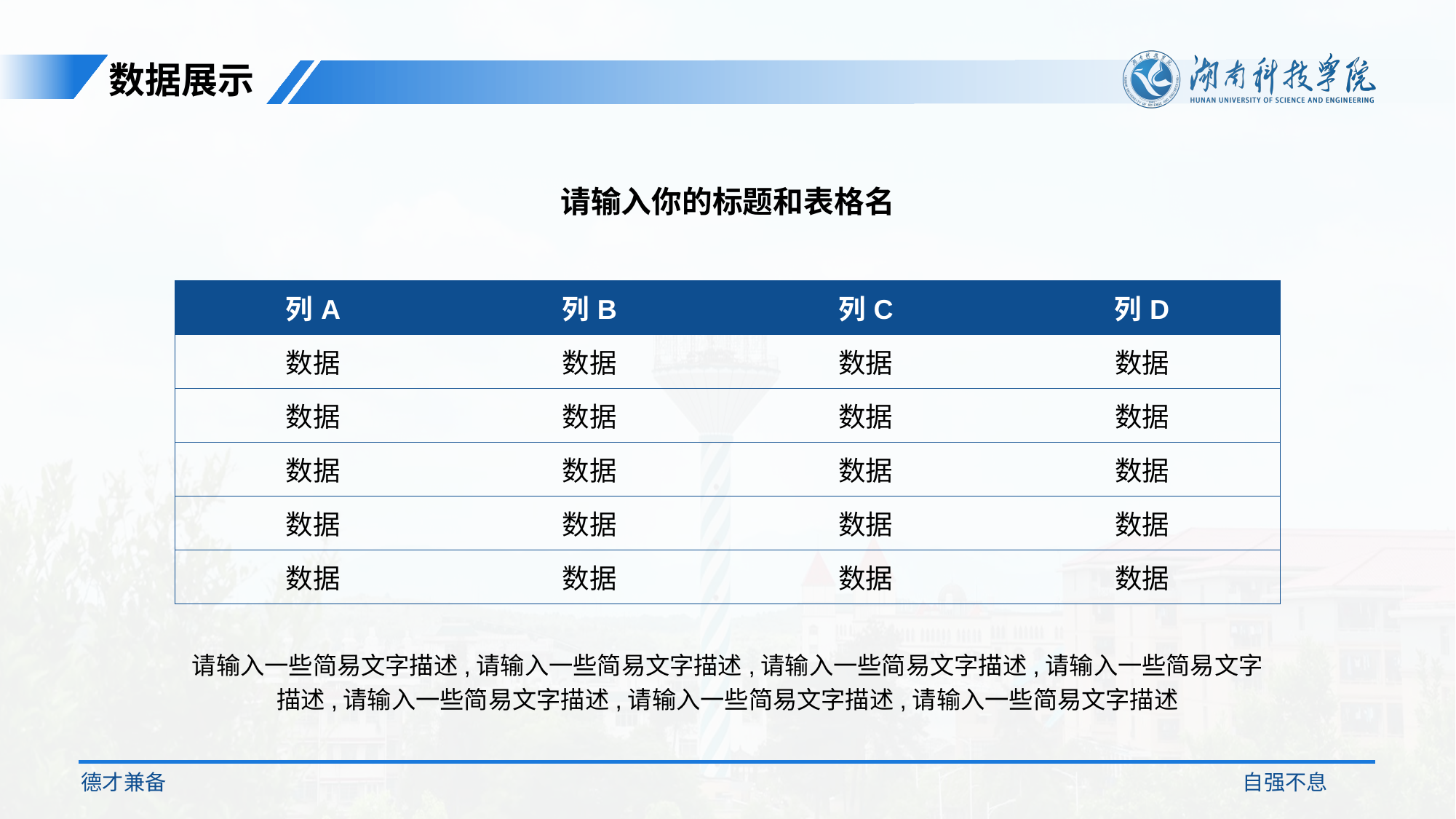

数据展示

请输入你的标题和表格名
| 列A | 列B | 列C | 列D |
| --- | --- | --- | --- |
| 数据 | 数据 | 数据 | 数据 |
| 数据 | 数据 | 数据 | 数据 |
| 数据 | 数据 | 数据 | 数据 |
| 数据 | 数据 | 数据 | 数据 |
| 数据 | 数据 | 数据 | 数据 |
请输入一些简易文字描述,请输入一些简易文字描述,请输入一些简易文字描述,请输入一些简易文字描述,请输入一些简易文字描述,请输入一些简易文字描述,请输入一些简易文字描述